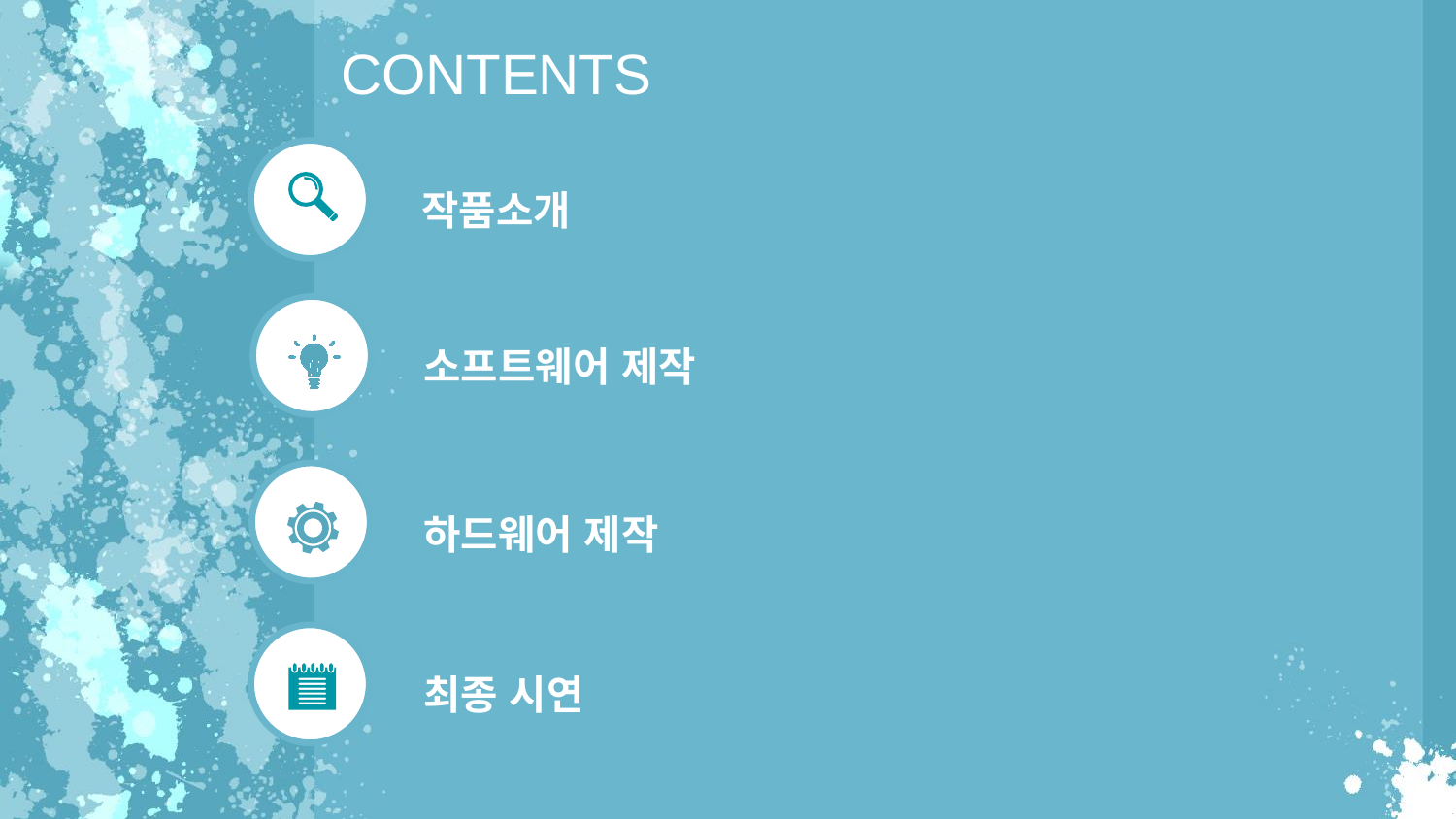

CONTENTS

작품소개

소프트웨어 제작

하드웨어 제작

최종 시연